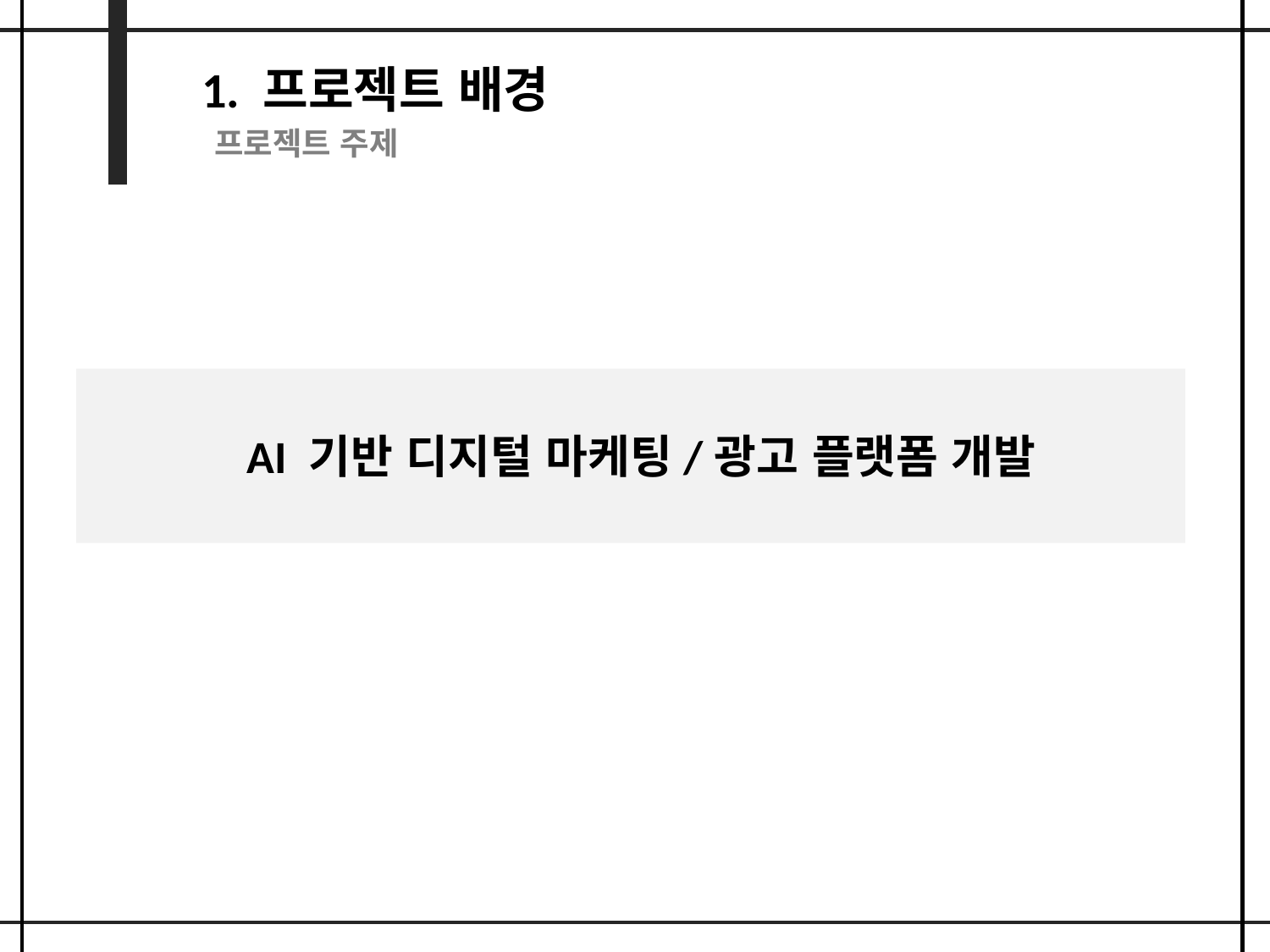

1. 프로젝트 배경
프로젝트 주제

AI 기반 디지털 마케팅/광고 플랫폼 개발